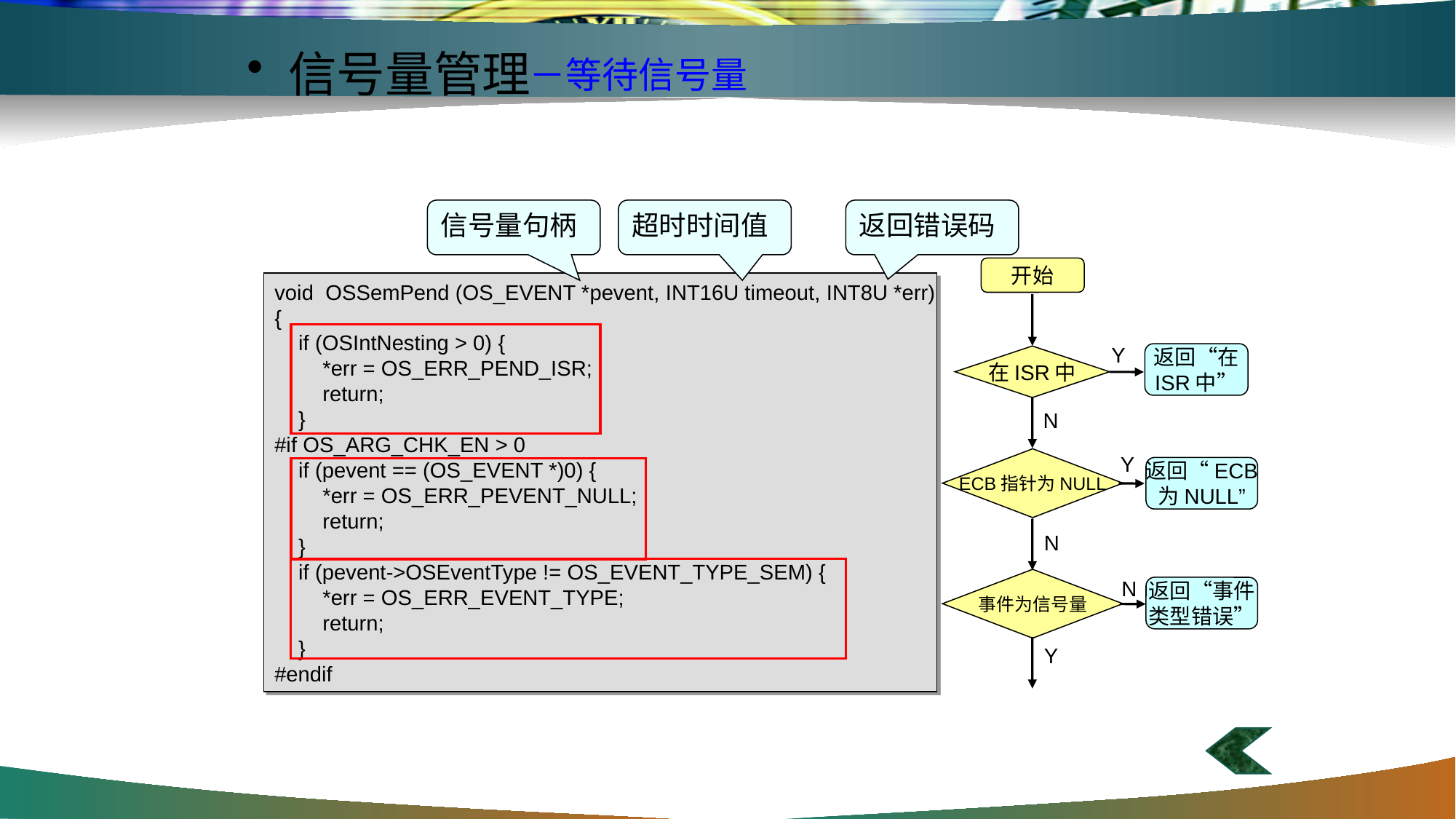

#
信号量管理
－等待信号量

信号量句柄
超时时间值
返回错误码
开始
void  OSSemPend (OS_EVENT *pevent, INT16U timeout, INT8U *err)
{
    if (OSIntNesting > 0) {
        *err = OS_ERR_PEND_ISR;
        return;
    }
#if OS_ARG_CHK_EN > 0
    if (pevent == (OS_EVENT *)0) {
        *err = OS_ERR_PEVENT_NULL;
        return;
    }
    if (pevent->OSEventType != OS_EVENT_TYPE_SEM) {
        *err = OS_ERR_EVENT_TYPE;
        return;
    }
#endif

Y

返回“在
ISR中”
在ISR中

N
Y

返回“ECB
为NULL”
ECB指针为NULL

N

事件为信号量
N

返回“事件
类型错误”

Y